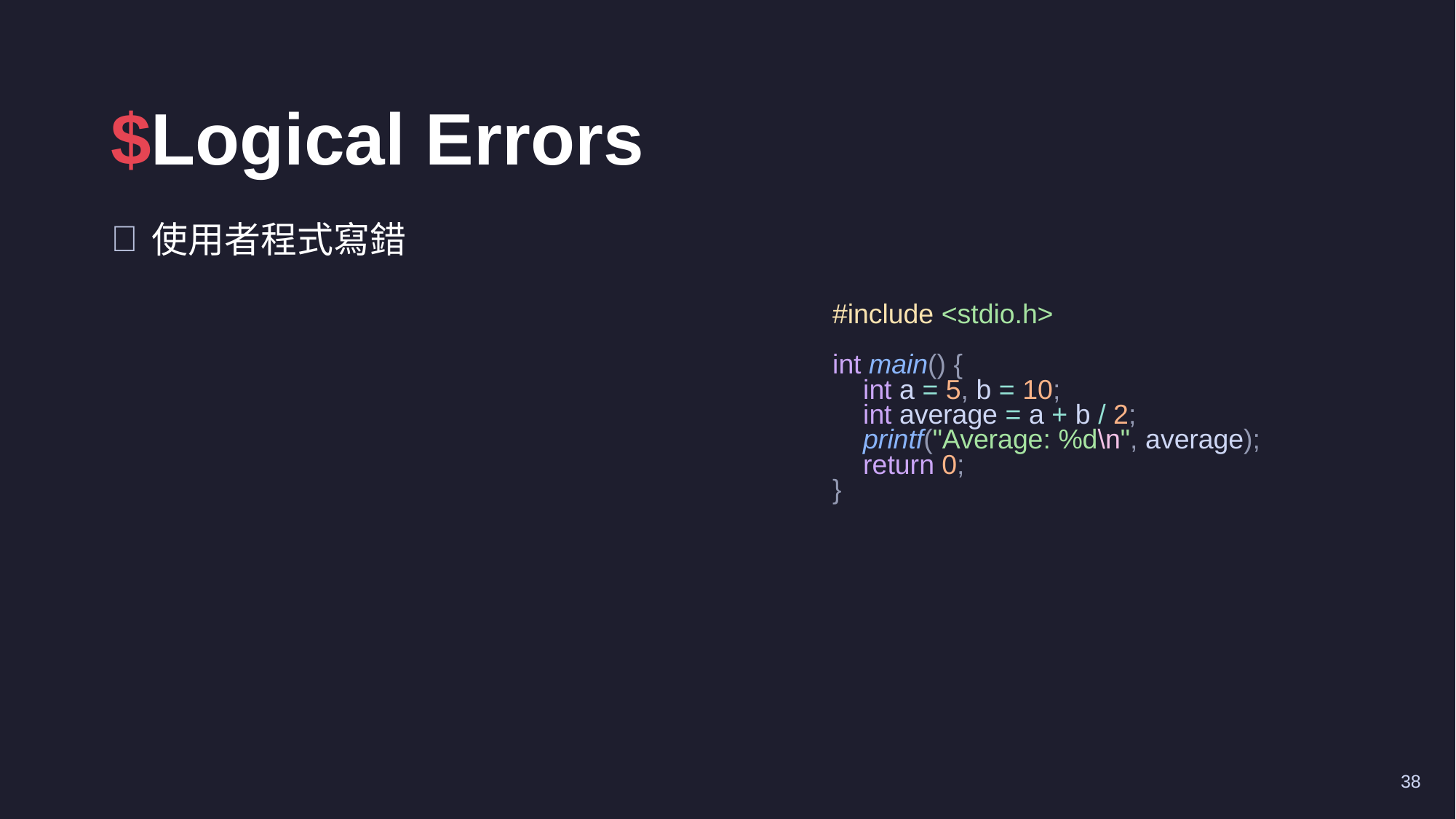

# $Logical Errors
使用者程式寫錯
#include <stdio.h>
int main() {
    int a = 5, b = 10;
    int average = a + b / 2;
    printf("Average: %d\n", average);
    return 0;
}
38